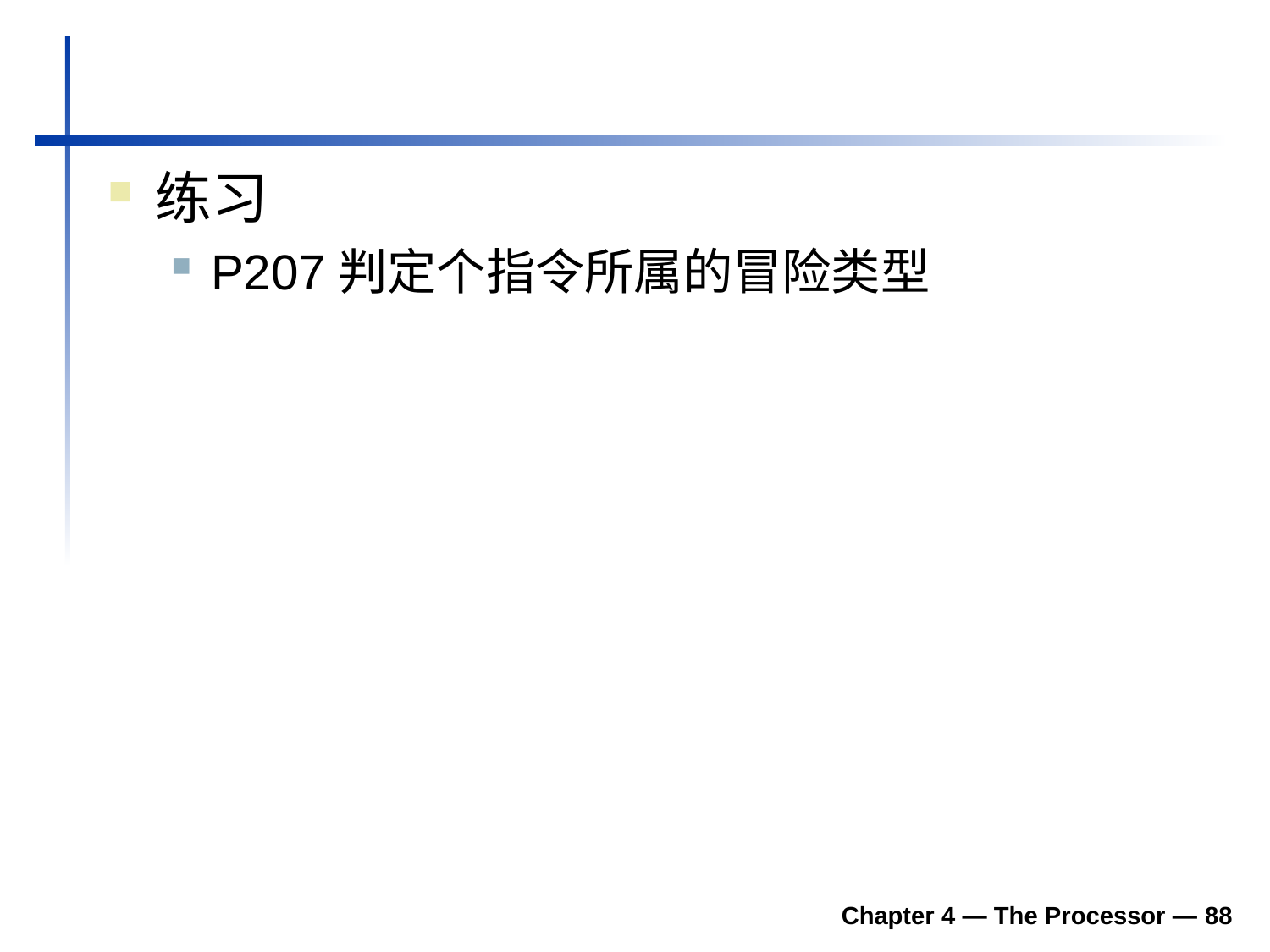

#
练习
P207判定个指令所属的冒险类型
Chapter 4 — The Processor — 88